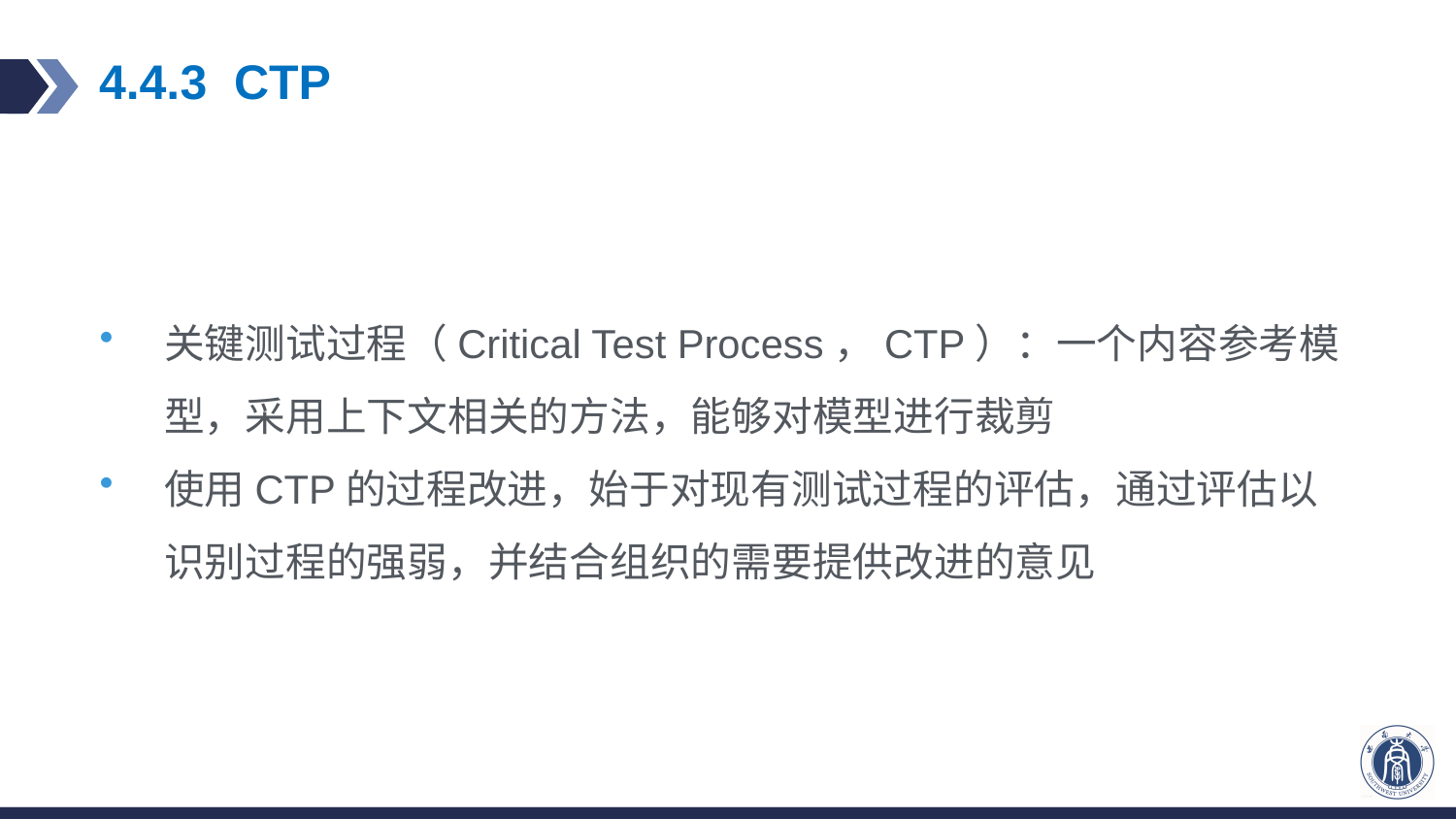

# 4.4.3  CTP
关键测试过程（Critical Test Process，CTP）：一个内容参考模型，采用上下文相关的方法，能够对模型进行裁剪
使用CTP的过程改进，始于对现有测试过程的评估，通过评估以识别过程的强弱，并结合组织的需要提供改进的意见